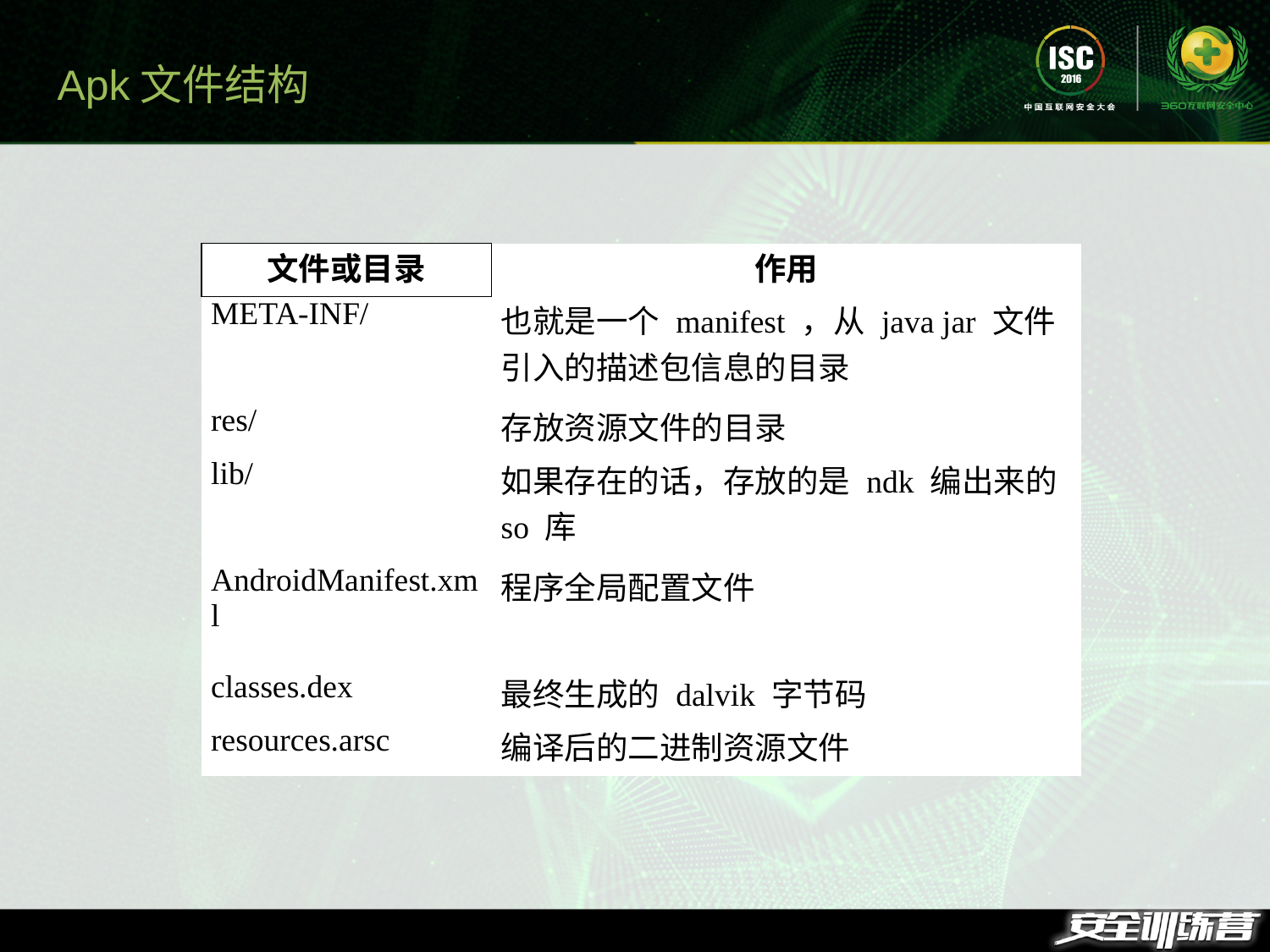

Apk文件结构

| 文件或目录 | 作用 |
| --- | --- |
| META-INF/ | 也就是一个 manifest ，从 java jar 文件引入的描述包信息的目录 |
| res/ | 存放资源文件的目录 |
| lib/ | 如果存在的话，存放的是 ndk 编出来的 so 库 |
| AndroidManifest.xml | 程序全局配置文件 |
| classes.dex | 最终生成的 dalvik 字节码 |
| resources.arsc | 编译后的二进制资源文件 |